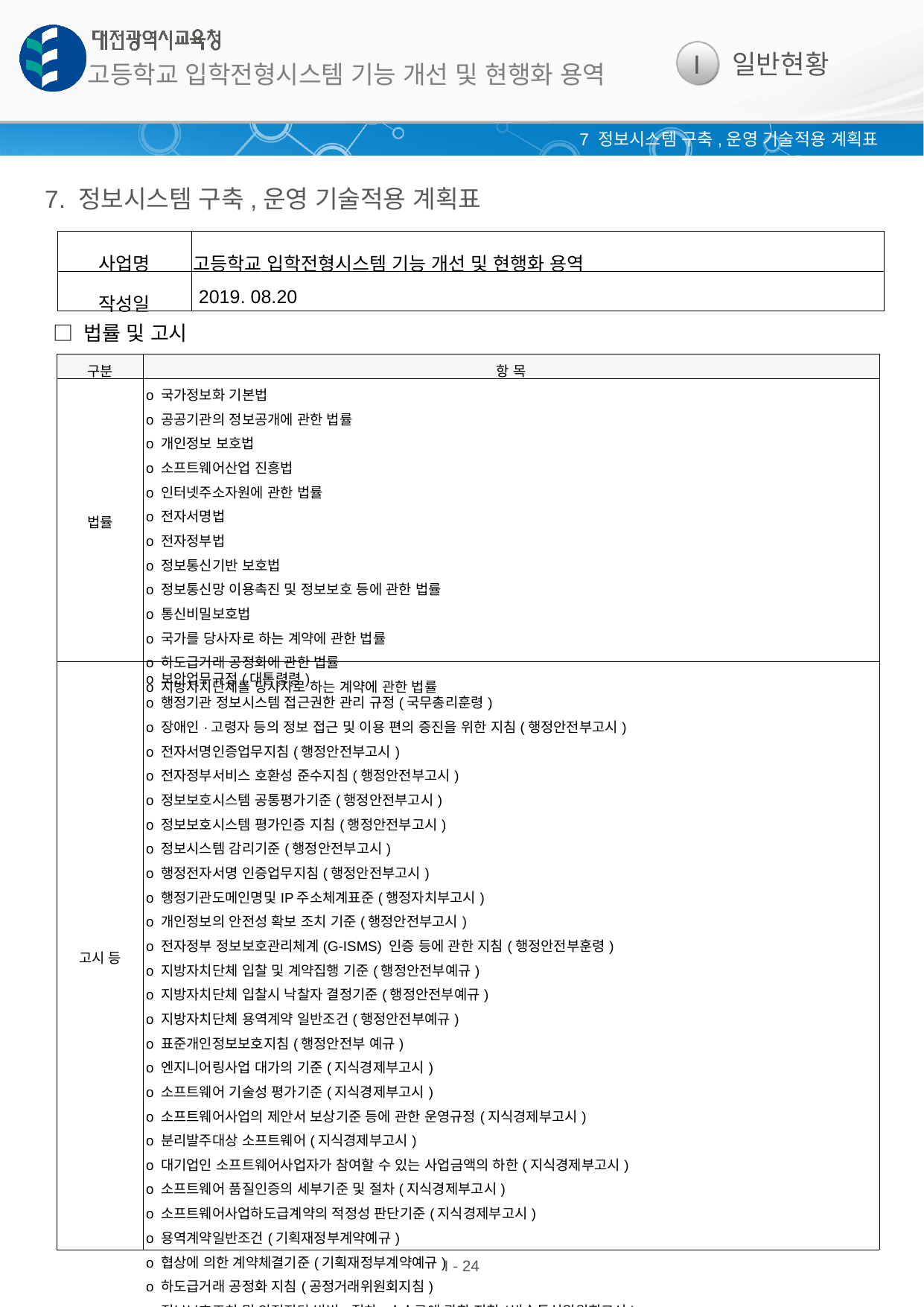

7 정보시스템 구축,운영 기술적용 계획표
7. 정보시스템 구축,운영 기술적용 계획표
| 사업명 | 고등학교 입학전형시스템 기능 개선 및 현행화 용역 |
| --- | --- |
| 작성일 | 2019. 08.20 |
□ 법률 및 고시
| 구분 | 항 목 |
| --- | --- |
| 법률 | o 국가정보화 기본법 o 공공기관의 정보공개에 관한 법률 o 개인정보 보호법 o 소프트웨어산업 진흥법 o 인터넷주소자원에 관한 법률 o 전자서명법 o 전자정부법 o 정보통신기반 보호법 o 정보통신망 이용촉진 및 정보보호 등에 관한 법률 o 통신비밀보호법 o 국가를 당사자로 하는 계약에 관한 법률 o 하도급거래 공정화에 관한 법률 o 지방자치단체를 당사자로 하는 계약에 관한 법률 |
| 고시 등 | o 보안업무규정(대통령령) o 행정기관 정보시스템 접근권한 관리 규정(국무총리훈령) o 장애인·고령자 등의 정보 접근 및 이용 편의 증진을 위한 지침(행정안전부고시) o 전자서명인증업무지침(행정안전부고시) o 전자정부서비스 호환성 준수지침(행정안전부고시) o 정보보호시스템 공통평가기준(행정안전부고시) o 정보보호시스템 평가인증 지침(행정안전부고시) o 정보시스템 감리기준(행정안전부고시) o 행정전자서명 인증업무지침(행정안전부고시) o 행정기관도메인명및IP주소체계표준(행정자치부고시) o 개인정보의 안전성 확보 조치 기준(행정안전부고시) o 전자정부 정보보호관리체계(G-ISMS) 인증 등에 관한 지침(행정안전부훈령) o 지방자치단체 입찰 및 계약집행 기준(행정안전부예규) o 지방자치단체 입찰시 낙찰자 결정기준(행정안전부예규) o 지방자치단체 용역계약 일반조건(행정안전부예규) o 표준개인정보보호지침(행정안전부 예규) o 엔지니어링사업 대가의 기준(지식경제부고시) o 소프트웨어 기술성 평가기준(지식경제부고시) o 소프트웨어사업의 제안서 보상기준 등에 관한 운영규정(지식경제부고시) o 분리발주대상 소프트웨어(지식경제부고시) o 대기업인 소프트웨어사업자가 참여할 수 있는 사업금액의 하한(지식경제부고시) o 소프트웨어 품질인증의 세부기준 및 절차(지식경제부고시) o 소프트웨어사업하도급계약의 적정성 판단기준(지식경제부고시) o 용역계약일반조건(기획재정부계약예규) o 협상에 의한 계약체결기준(기획재정부계약예규) o 하도급거래 공정화 지침(공정거래위원회지침) o 정보보호조치 및 안전진단 방법·절차·수수료에 관한 지침(방송통신위원회고시) o 개인정보의 기술적·관리적 보호조치 기준(방송통신위원회고시) |